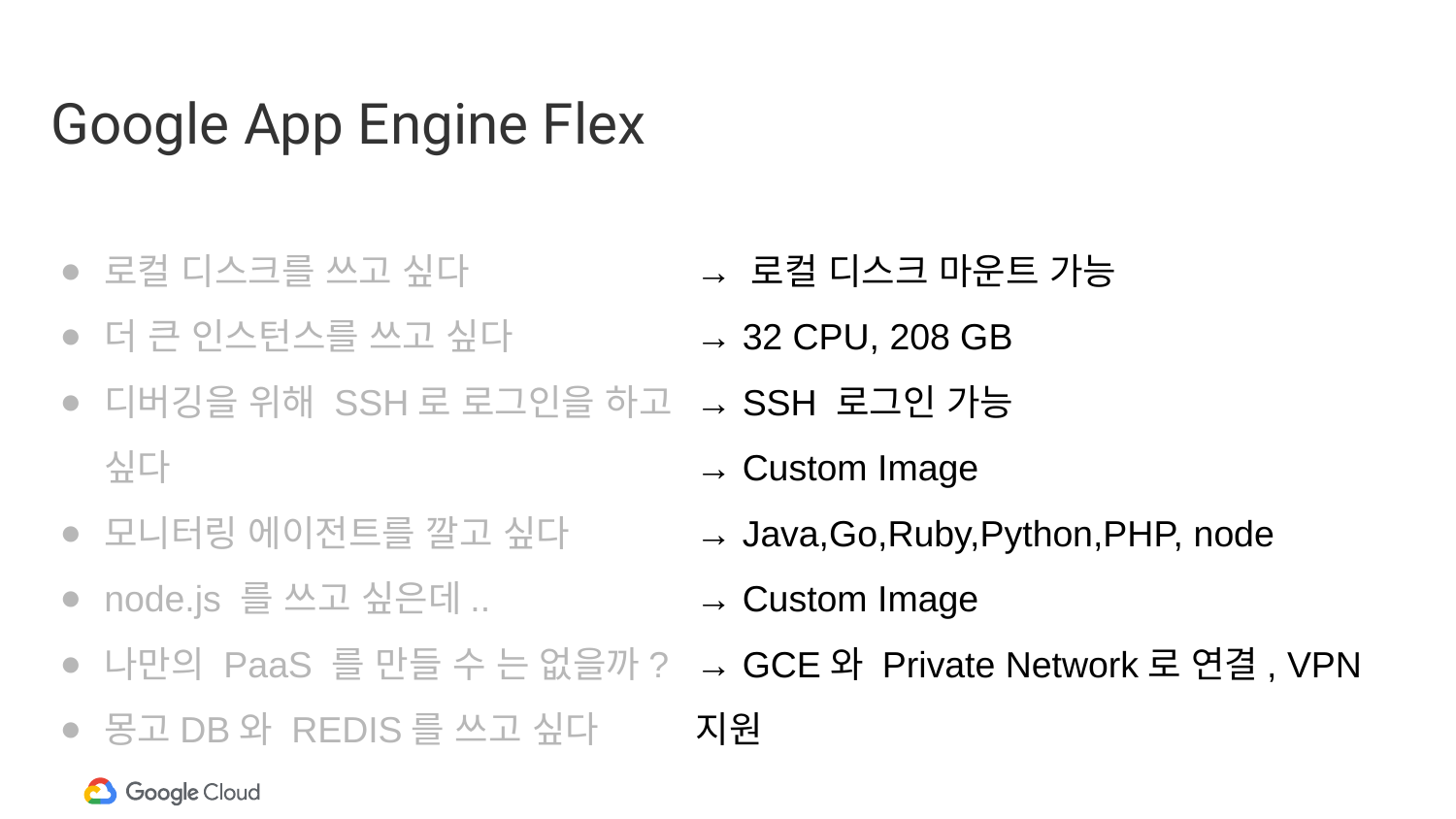

Google App Engine Flex
→ 로컬 디스크 마운트 가능
→ 32 CPU, 208 GB
→ SSH 로그인 가능
→ Custom Image
→ Java,Go,Ruby,Python,PHP, node
→ Custom Image
→ GCE와 Private Network로 연결, VPN지원
로컬 디스크를 쓰고 싶다
더 큰 인스턴스를 쓰고 싶다
디버깅을 위해 SSH로 로그인을 하고 싶다
모니터링 에이전트를 깔고 싶다
node.js 를 쓰고 싶은데..
나만의 PaaS 를 만들 수 는 없을까?
몽고DB와 REDIS를 쓰고 싶다